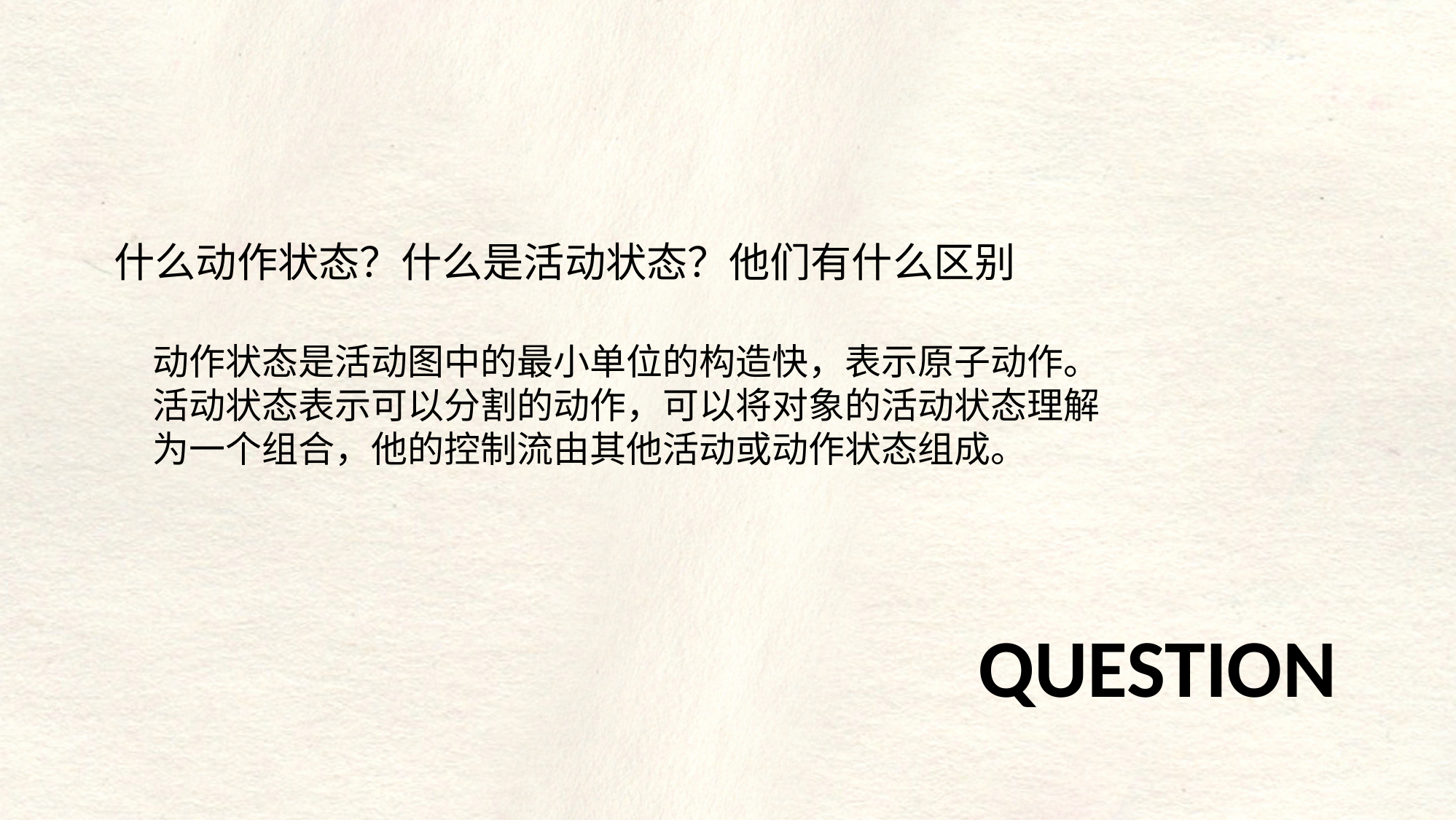

什么动作状态？什么是活动状态？他们有什么区别

动作状态是活动图中的最小单位的构造快，表示原子动作。
活动状态表示可以分割的动作，可以将对象的活动状态理解为一个组合，他的控制流由其他活动或动作状态组成。
# QUESTION